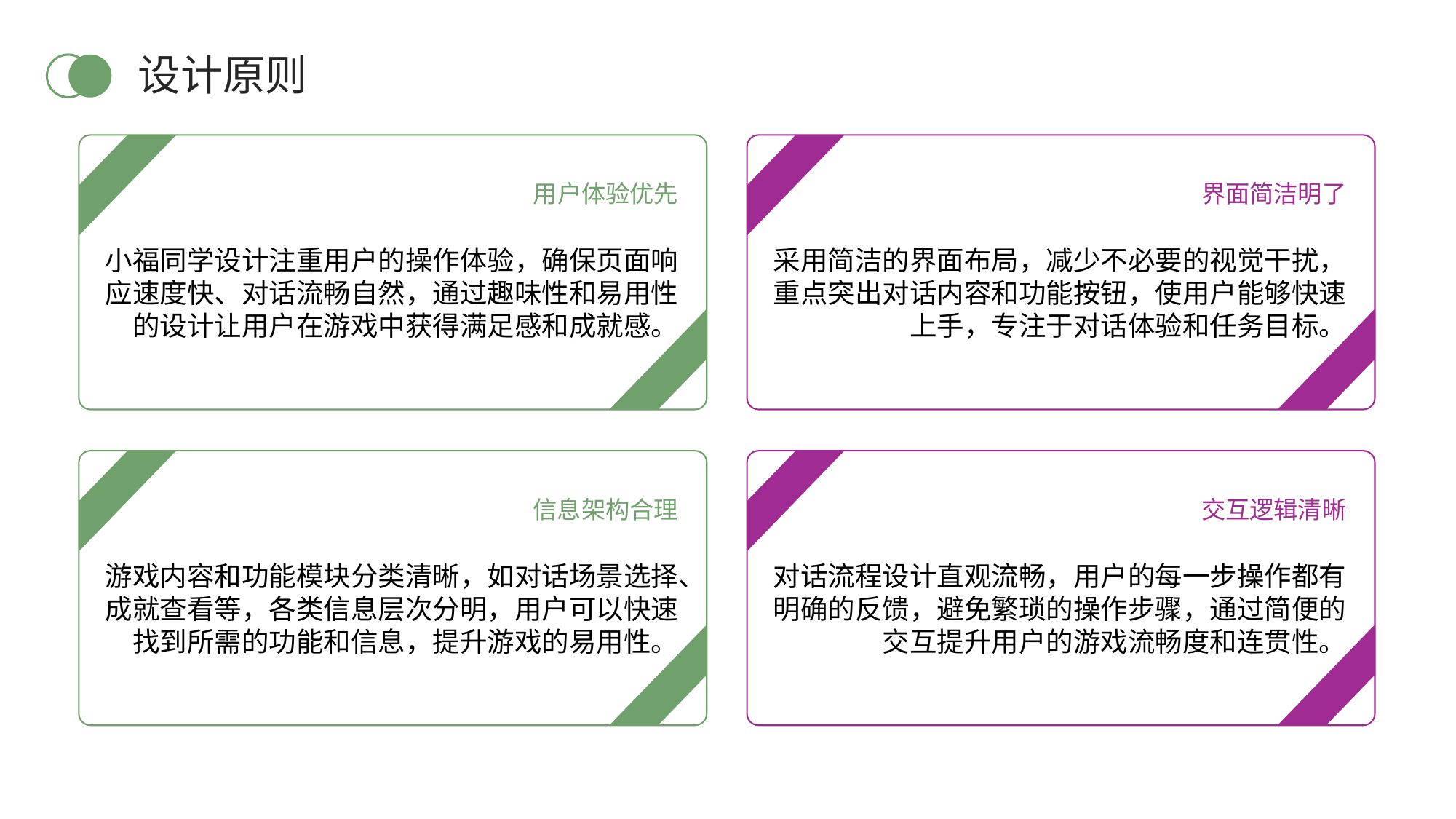

设计原则

用户体验优先
界面简洁明了
小福同学设计注重用户的操作体验，确保页面响应速度快、对话流畅自然，通过趣味性和易用性的设计让用户在游戏中获得满足感和成就感。
采用简洁的界面布局，减少不必要的视觉干扰，重点突出对话内容和功能按钮，使用户能够快速上手，专注于对话体验和任务目标。

信息架构合理
交互逻辑清晰
游戏内容和功能模块分类清晰，如对话场景选择、成就查看等，各类信息层次分明，用户可以快速找到所需的功能和信息，提升游戏的易用性。
对话流程设计直观流畅，用户的每一步操作都有明确的反馈，避免繁琐的操作步骤，通过简便的交互提升用户的游戏流畅度和连贯性。